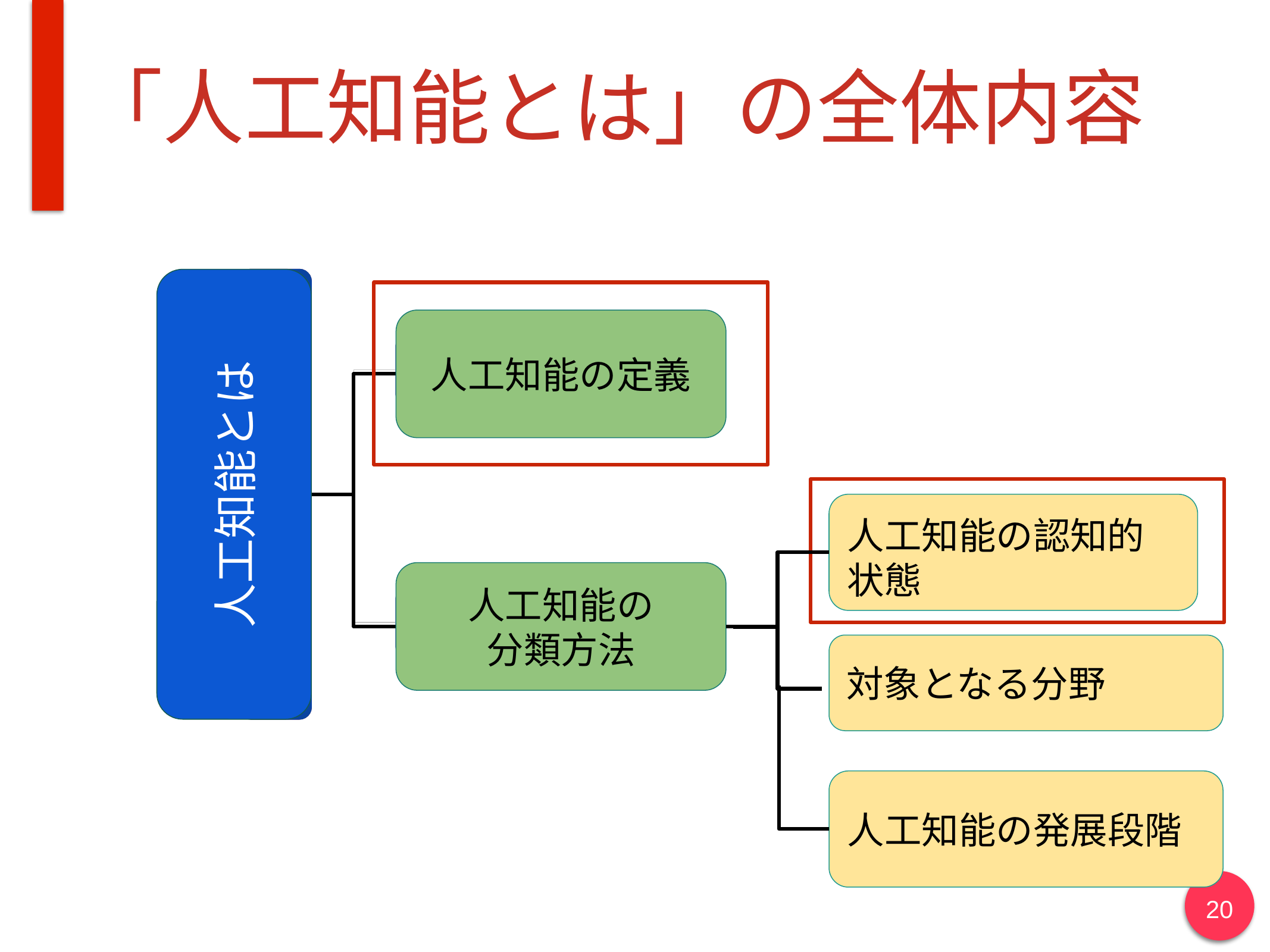

# 「人工知能とは」の全体内容

人工知能の定義
Lorem Ipsum
Lorem Ipsum
人工知能とは
Lorem Ipsum
Lorem Ipsum

人工知能の認知的状態
人工知能の
分類方法
Lorem Ipsum
Lorem Ipsum
対象となる分野
人工知能の発展段階
20